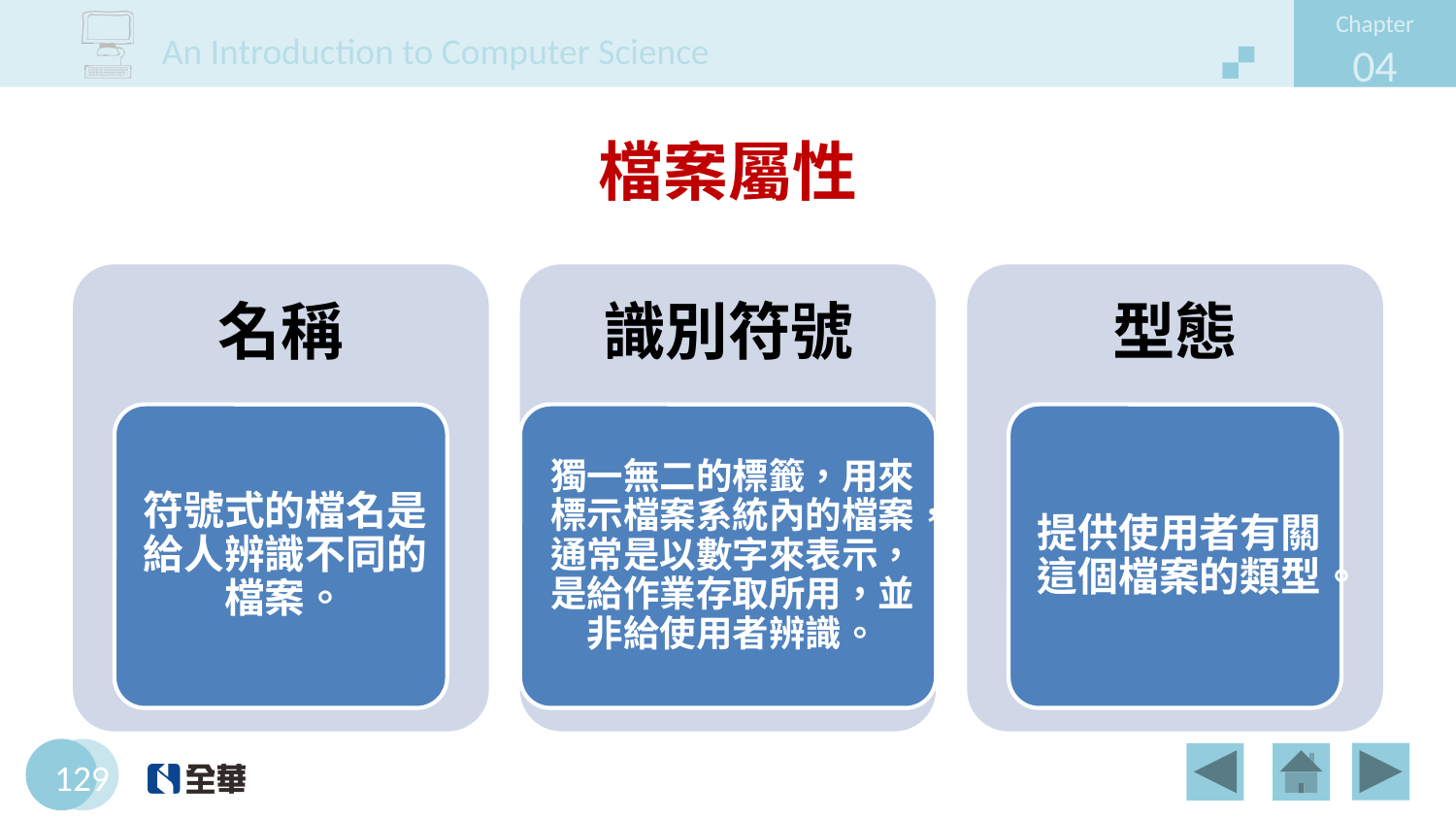

# 檔案屬性
名稱
符號式的檔名是給人辨識不同的檔案。
識別符號
獨一無二的標籤，用來標示檔案系統內的檔案，通常是以數字來表示，是給作業存取所用，並非給使用者辨識。
型態
提供使用者有關這個檔案的類型。